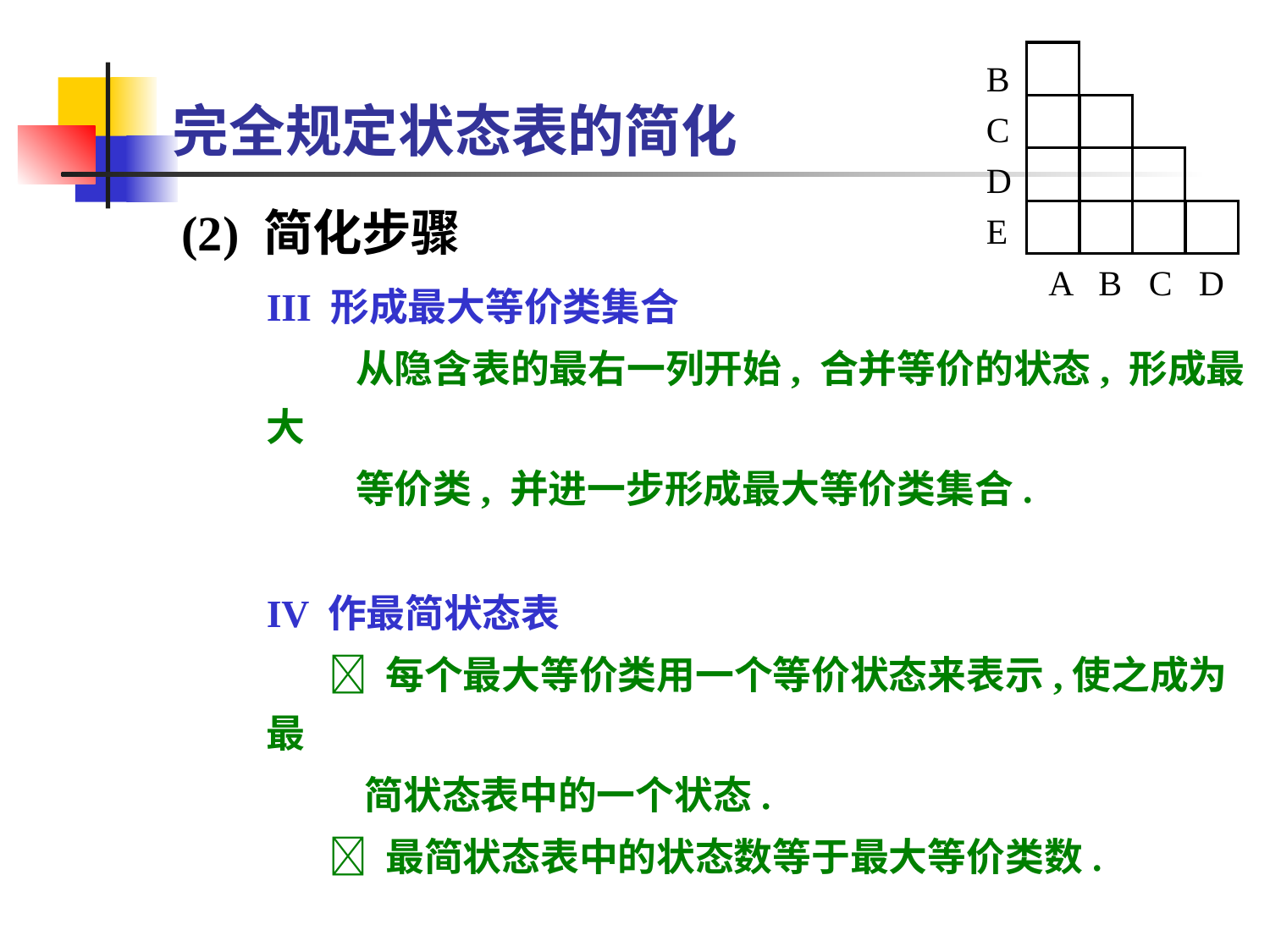

完全规定状态表的简化
B
C
D
E

A   B   C   D
(2) 简化步骤
III 形成最大等价类集合
         从隐含表的最右一列开始, 合并等价的状态, 形成最大
         等价类, 并进一步形成最大等价类集合.

IV 作最简状态表
       • 每个最大等价类用一个等价状态来表示,使之成为最
          简状态表中的一个状态.
       • 最简状态表中的状态数等于最大等价类数.